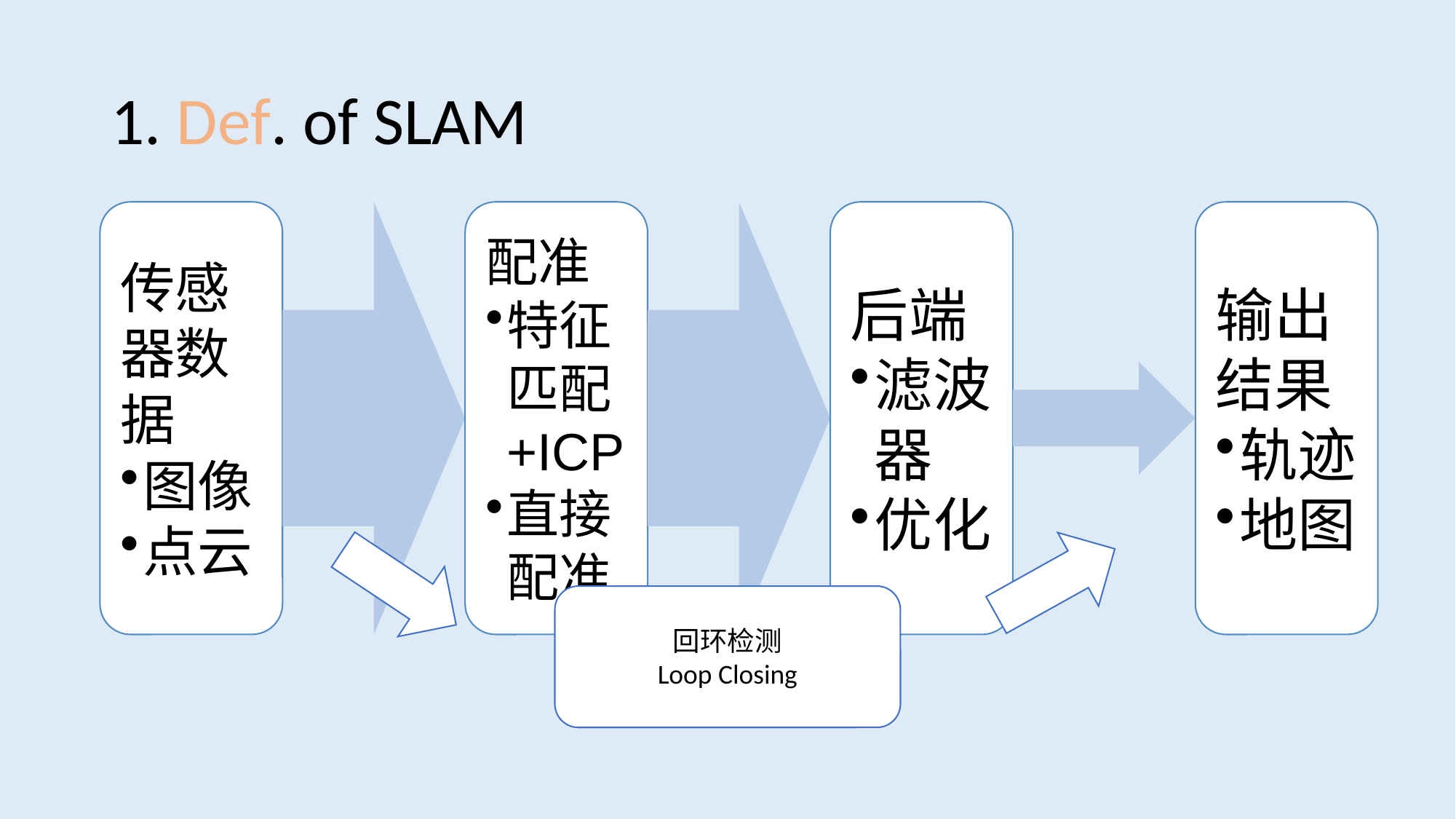

# 1. Def. of SLAM
传感器数据
配准
后端
输出结果
轨迹
地图
图像
点云
特征匹配+ICP
直接配准
滤波器
优化

回环检测
Loop Closing